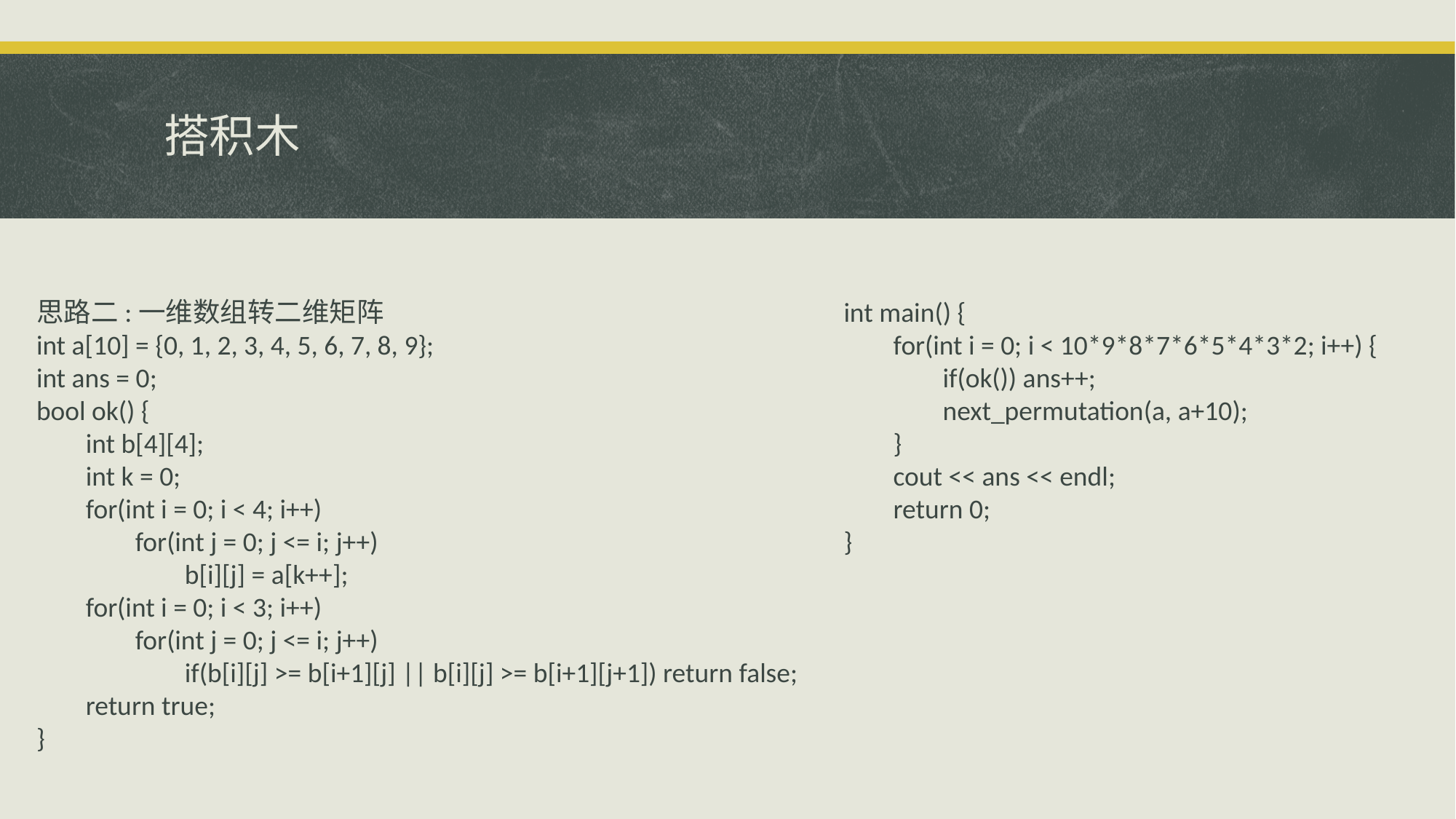

# 搭积木
思路二:一维数组转二维矩阵
int a[10] = {0, 1, 2, 3, 4, 5, 6, 7, 8, 9};
int ans = 0;
bool ok() {
        int b[4][4];
        int k = 0;
        for(int i = 0; i < 4; i++)
                for(int j = 0; j <= i; j++)
                        b[i][j] = a[k++];
        for(int i = 0; i < 3; i++)
                for(int j = 0; j <= i; j++)
                        if(b[i][j] >= b[i+1][j] || b[i][j] >= b[i+1][j+1]) return false;
        return true;
}
int main() {
        for(int i = 0; i < 10*9*8*7*6*5*4*3*2; i++) {
                if(ok()) ans++;
                next_permutation(a, a+10);
        }
        cout << ans << endl;
        return 0;
}